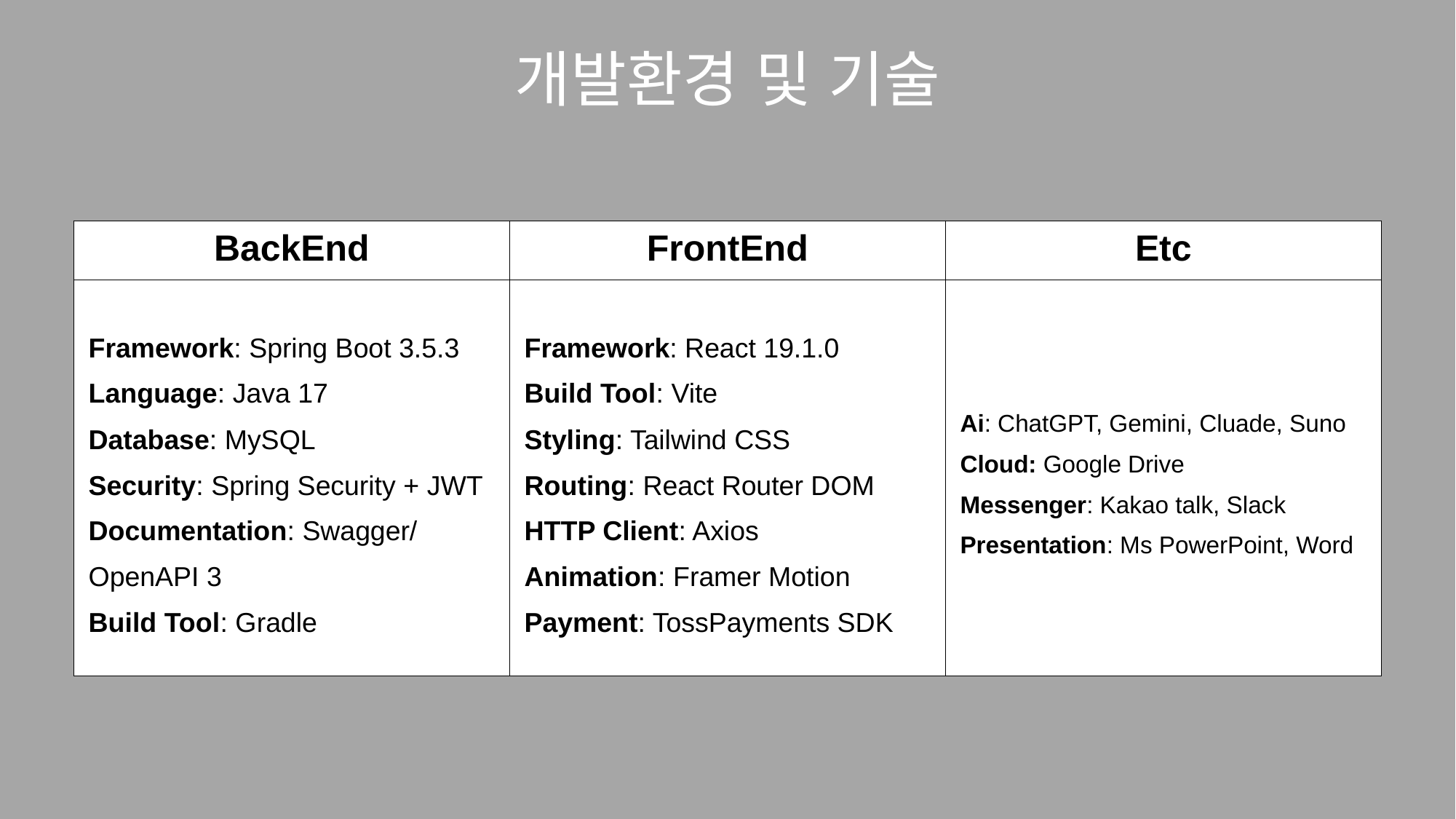

# 개발환경 및 기술
| BackEnd | FrontEnd | Etc |
| --- | --- | --- |
| Framework: Spring Boot 3.5.3 Language: Java 17 Database: MySQL Security: Spring Security + JWT Documentation: Swagger/OpenAPI 3 Build Tool: Gradle | Framework: React 19.1.0 Build Tool: Vite Styling: Tailwind CSS Routing: React Router DOM HTTP Client: Axios Animation: Framer Motion Payment: TossPayments SDK | Ai: ChatGPT, Gemini, Cluade, Suno Cloud: Google Drive Messenger: Kakao talk, Slack Presentation: Ms PowerPoint, Word |